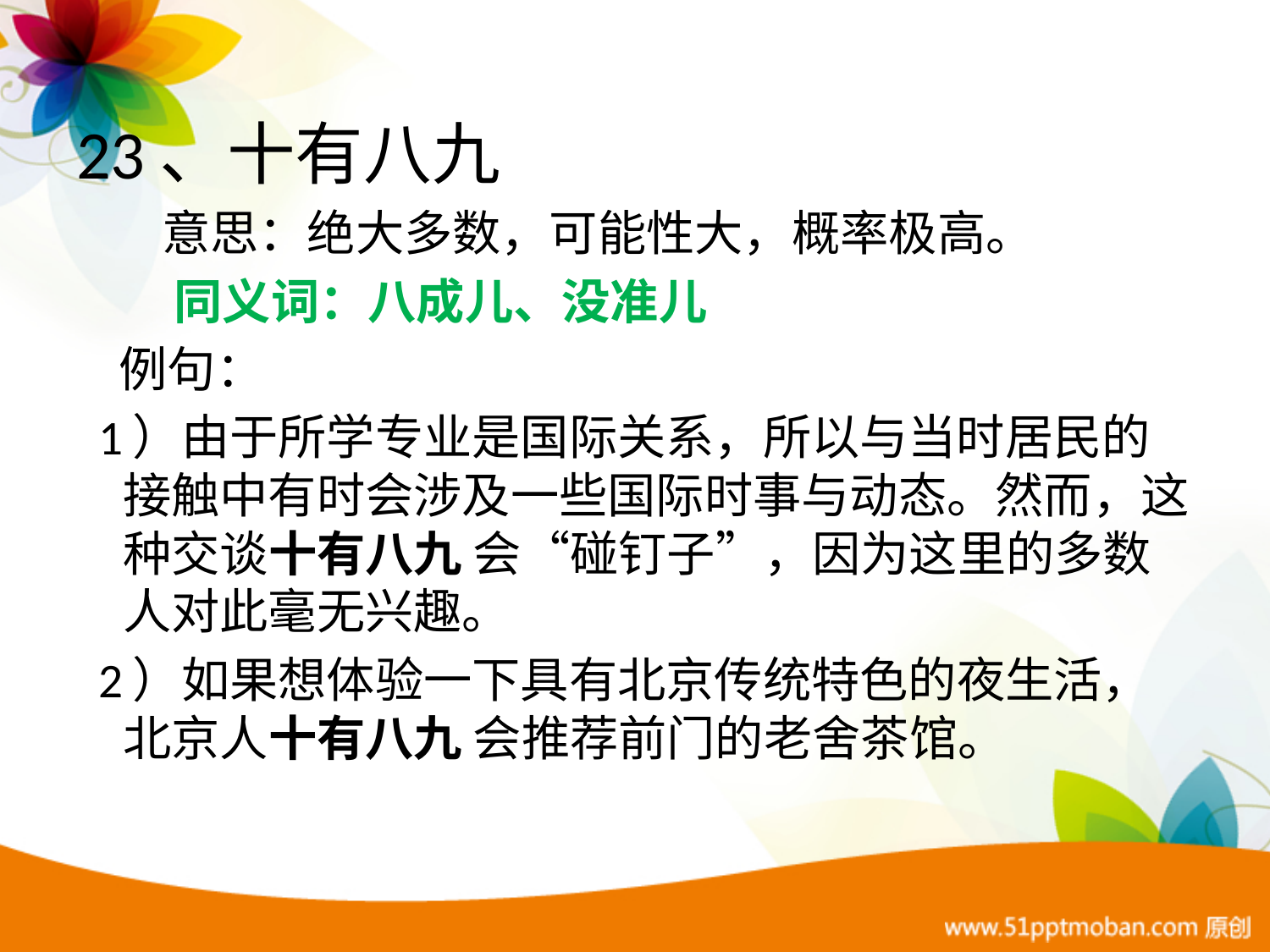

23、十有八九
       意思：绝大多数，可能性大，概率极高。
        同义词：八成儿、没准儿
   例句：
  1）由于所学专业是国际关系，所以与当时居民的接触中有时会涉及一些国际时事与动态。然而，这种交谈十有八九 会“碰钉子”，因为这里的多数人对此毫无兴趣。
  2）如果想体验一下具有北京传统特色的夜生活，北京人十有八九 会推荐前门的老舍茶馆。